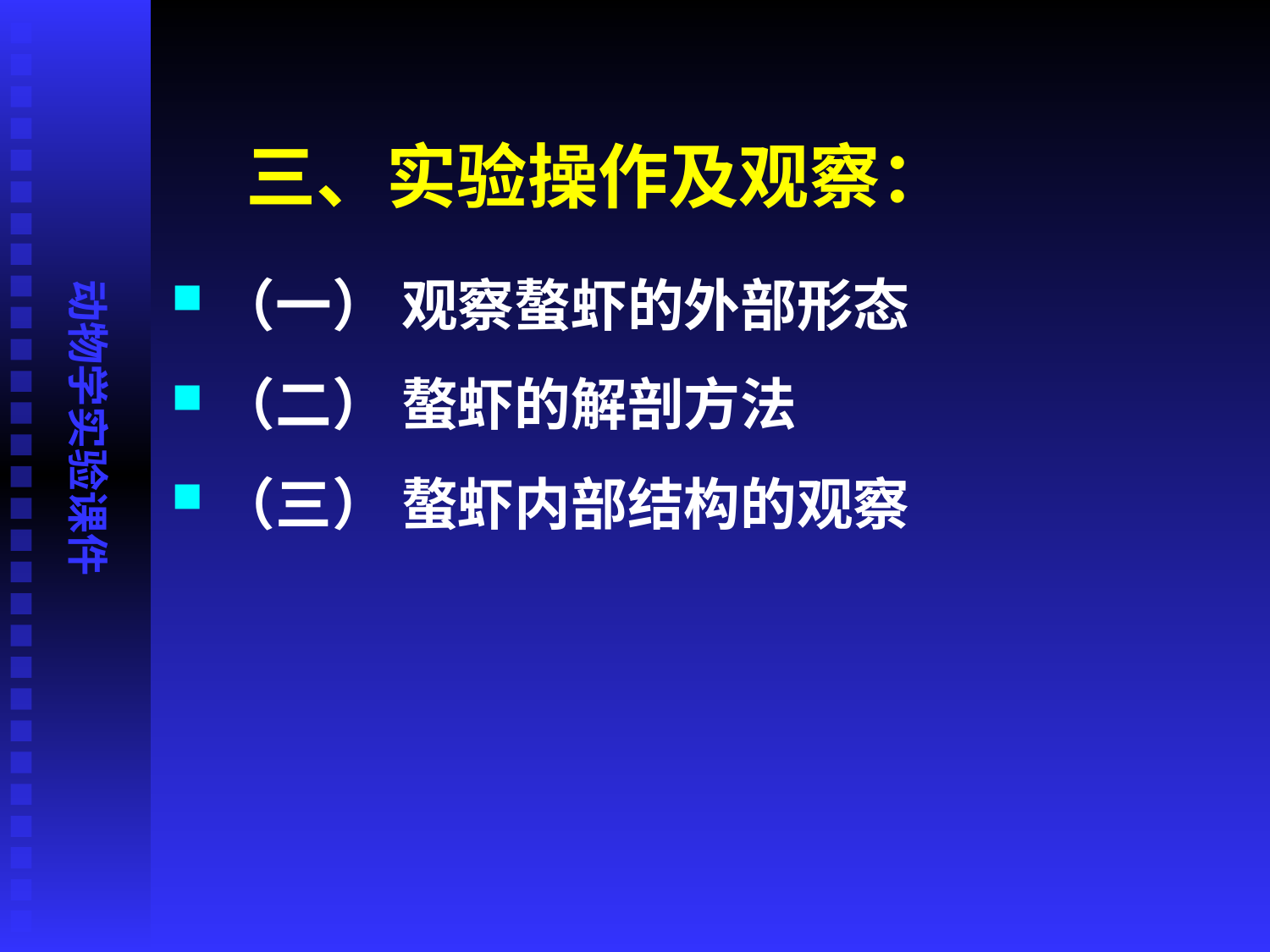

# 三、实验操作及观察：
（一） 观察螯虾的外部形态
（二） 螯虾的解剖方法
（三） 螯虾内部结构的观察